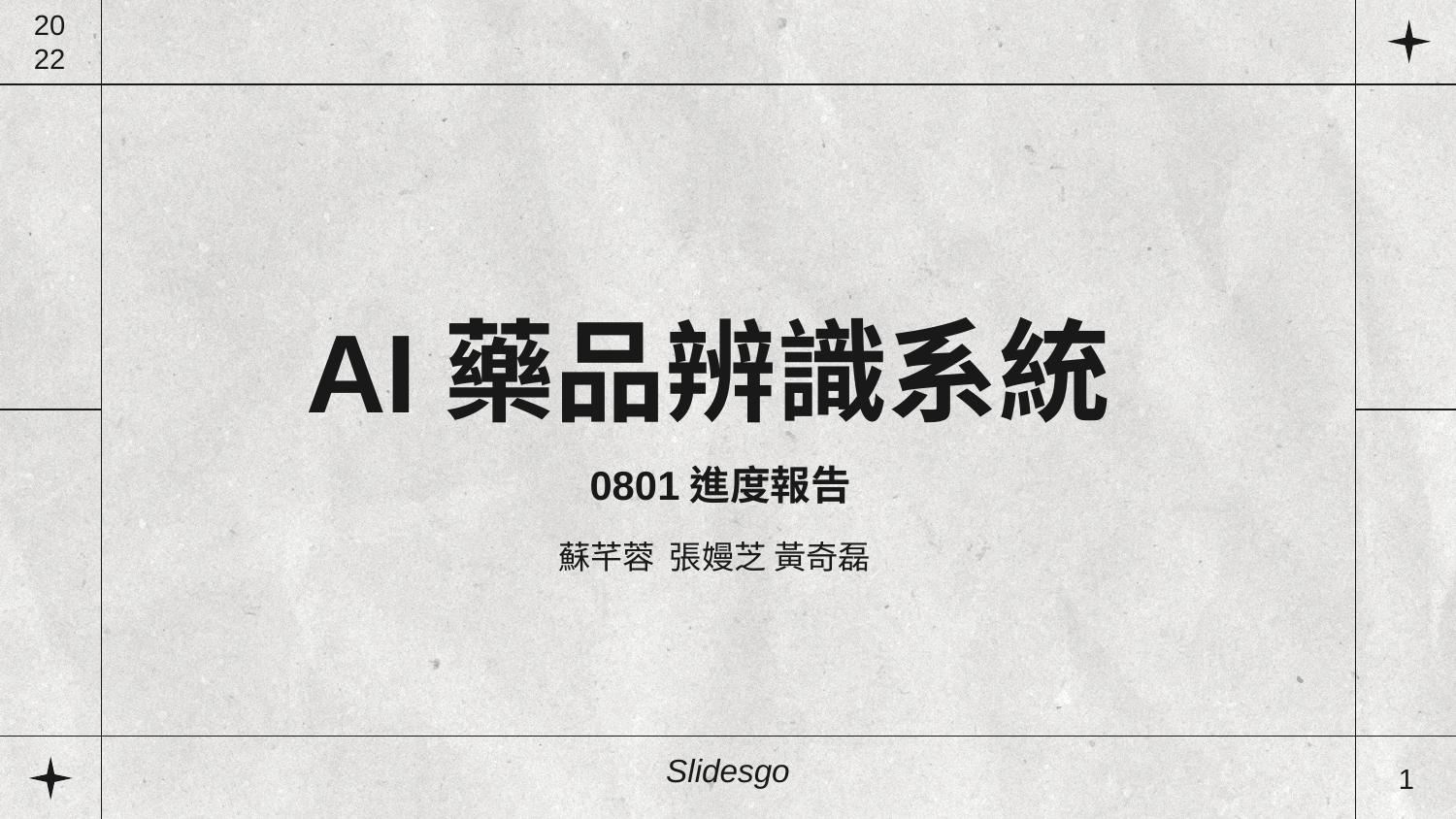

20
22
# AI藥品辨識系統 0801進度報告
蘇芊蓉  張嫚芝 黃奇磊

Slidesgo
1